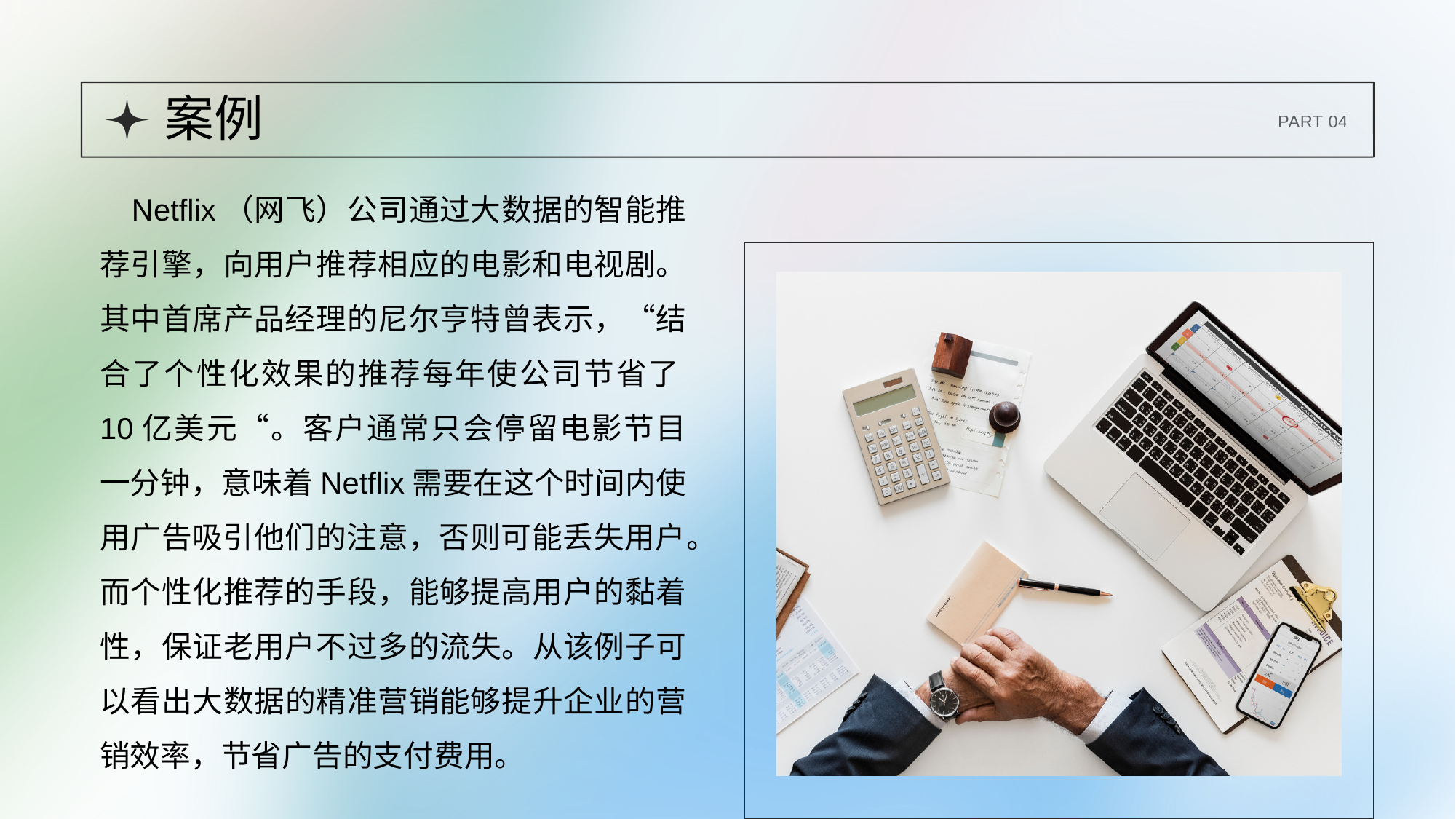

案例

PART 04
Netflix（网飞）公司通过大数据的智能推荐引擎，向用户推荐相应的电影和电视剧。其中首席产品经理的尼尔亨特曾表示，“结合了个性化效果的推荐每年使公司节省了10亿美元“。客户通常只会停留电影节目一分钟，意味着Netflix需要在这个时间内使用广告吸引他们的注意，否则可能丢失用户。而个性化推荐的手段，能够提高用户的黏着性，保证老用户不过多的流失。从该例子可以看出大数据的精准营销能够提升企业的营销效率，节省广告的支付费用。